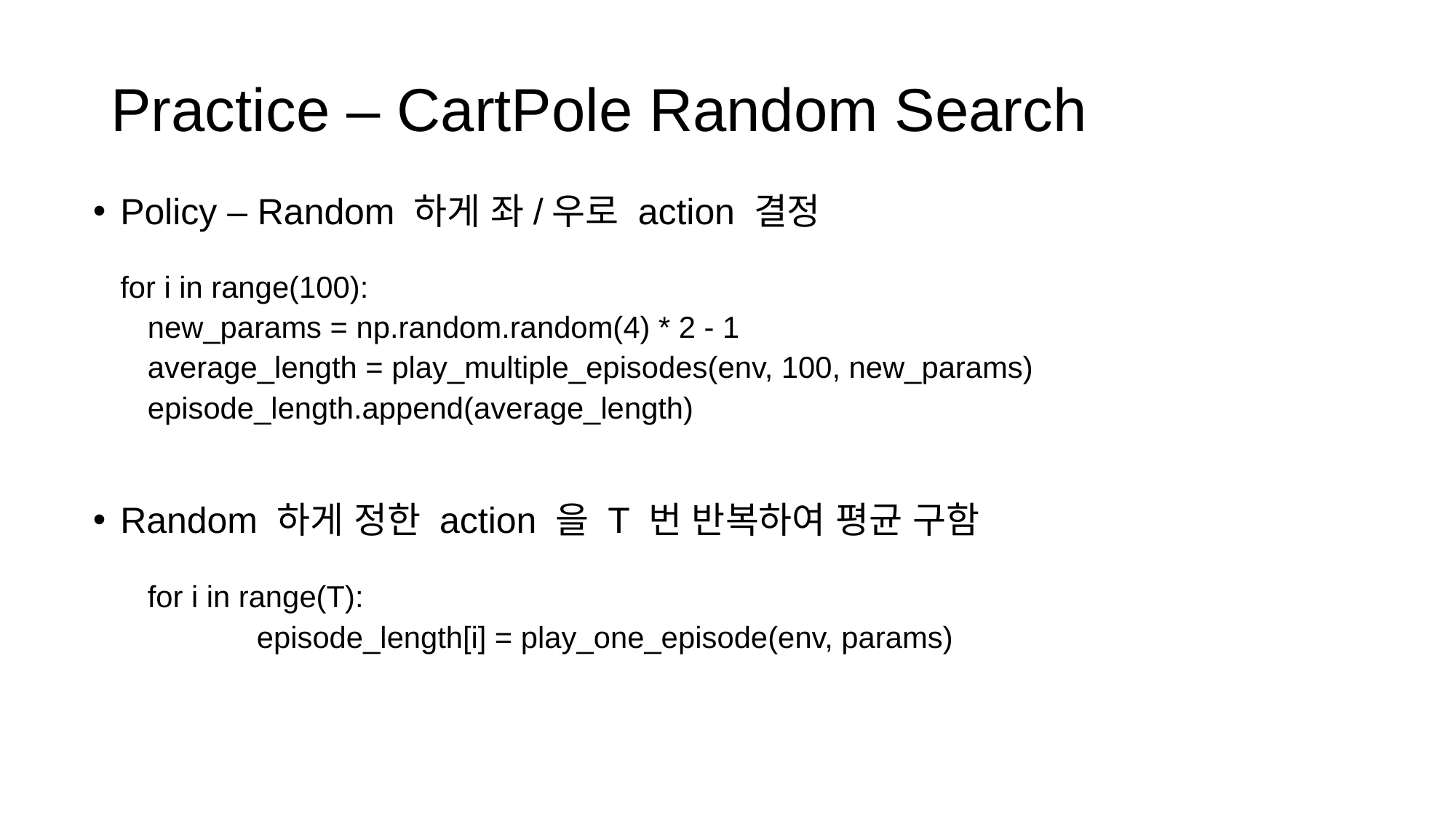

# Practice – CartPole Random Search
Policy – Random 하게 좌/우로 action 결정
for i in range(100):
new_params = np.random.random(4) * 2 - 1
average_length = play_multiple_episodes(env, 100, new_params)
episode_length.append(average_length)

Random 하게 정한 action 을 T 번 반복하여 평균 구함
for i in range(T):
	episode_length[i] = play_one_episode(env, params)